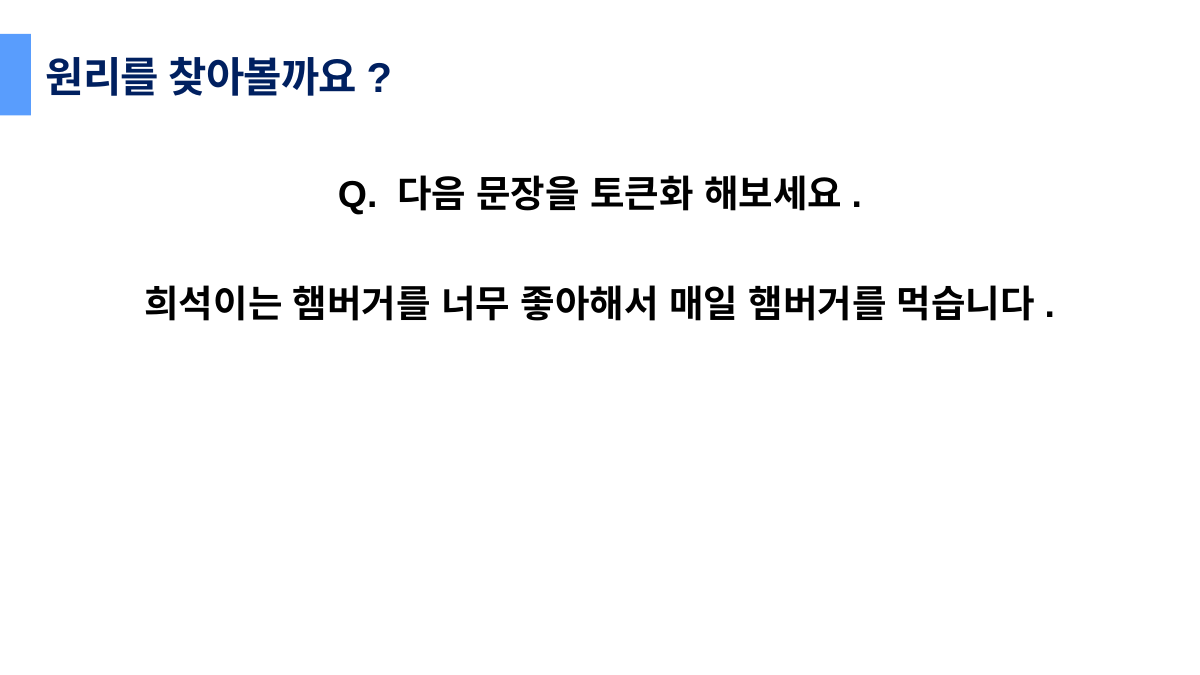

원리를 찾아볼까요?
Q. 다음 문장을 토큰화 해보세요.
희석이는 햄버거를 너무 좋아해서 매일 햄버거를 먹습니다.